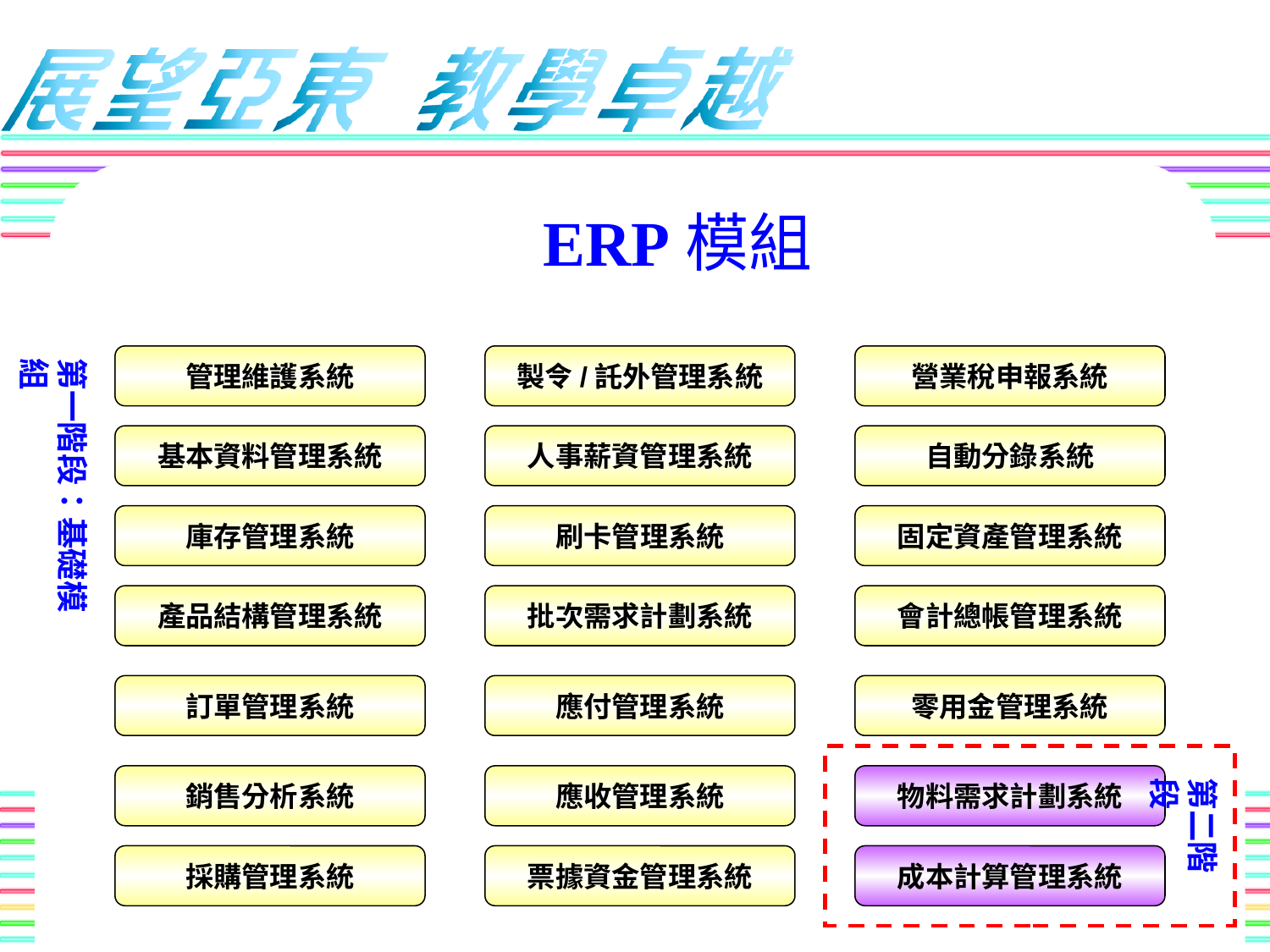

ERP模組

第一階段：基礎模組
管理維護系統
製令/託外管理系統
營業稅申報系統
基本資料管理系統
人事薪資管理系統
自動分錄系統
庫存管理系統
刷卡管理系統
固定資產管理系統
產品結構管理系統
批次需求計劃系統
會計總帳管理系統
訂單管理系統
應付管理系統
零用金管理系統

銷售分析系統
應收管理系統
物料需求計劃系統
第二階段
採購管理系統
票據資金管理系統
成本計算管理系統